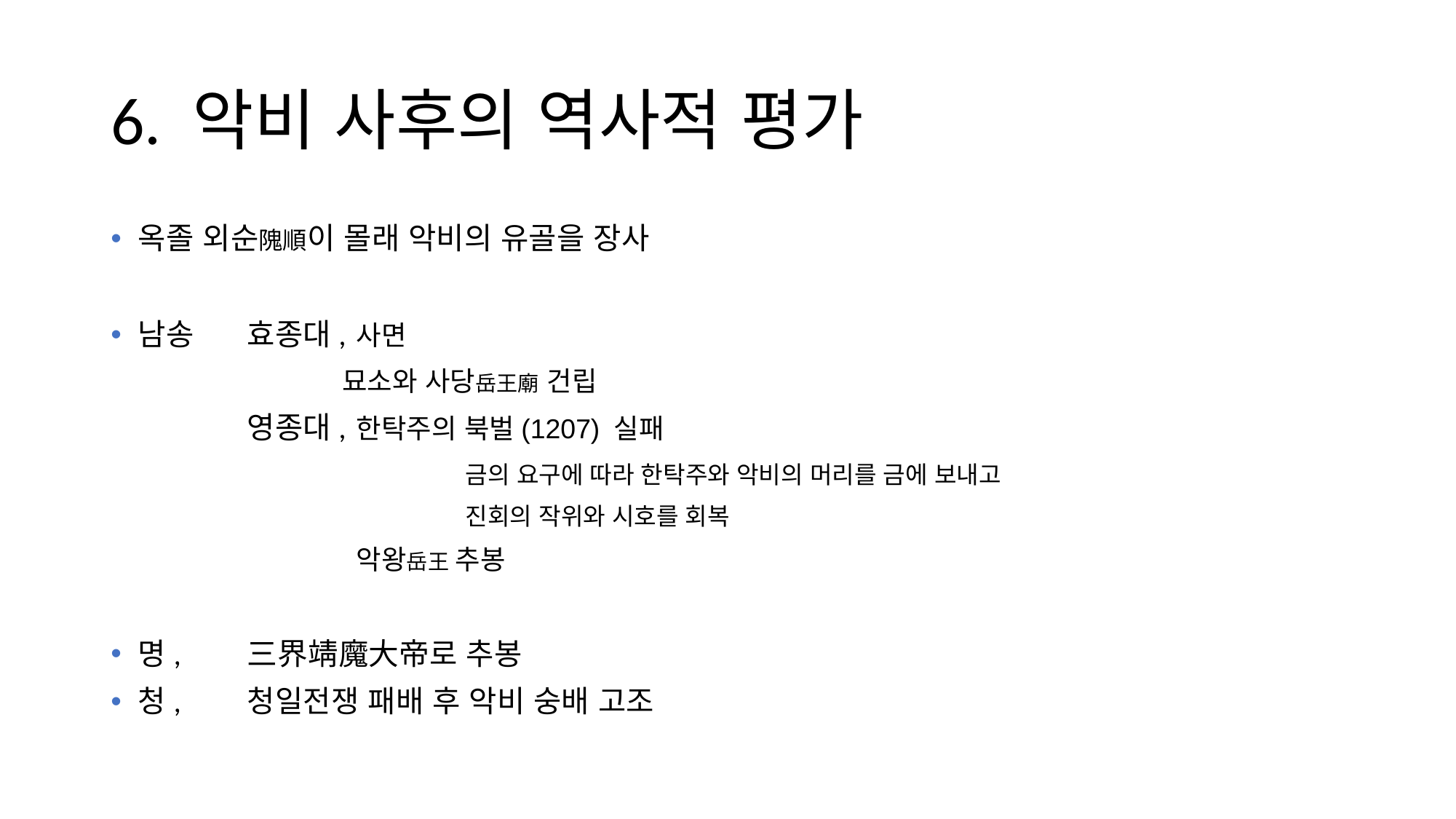

# 6. 악비 사후의 역사적 평가
옥졸 외순隗順이 몰래 악비의 유골을 장사

남송	효종대,	사면
		묘소와 사당岳王廟 건립
		영종대,	한탁주의 북벌(1207) 실패
				금의 요구에 따라 한탁주와 악비의 머리를 금에 보내고
				진회의 작위와 시호를 회복
		     	악왕岳王 추봉

명, 	三界靖魔大帝로 추봉
청, 	청일전쟁 패배 후 악비 숭배 고조